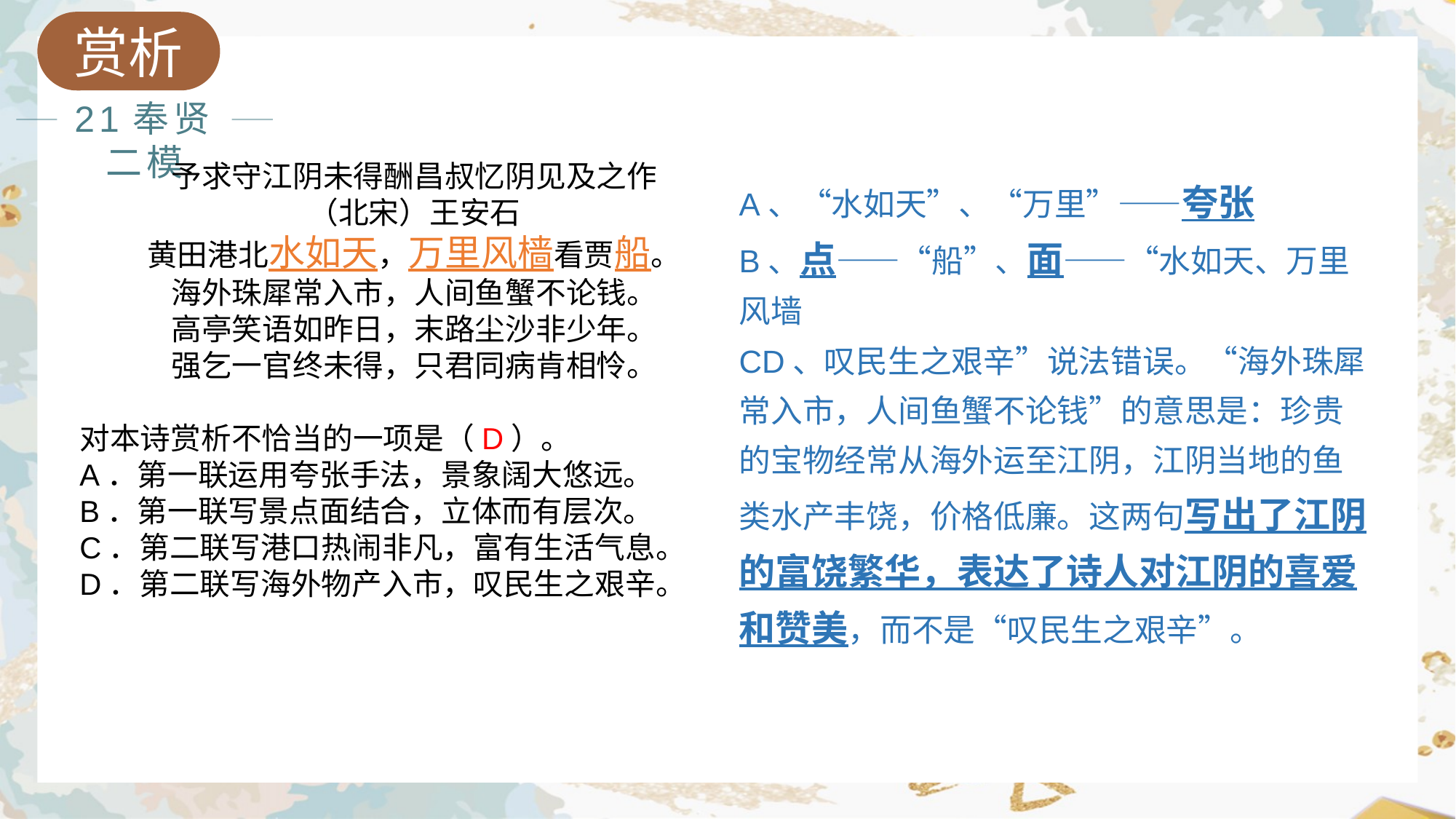

赏析

21奉贤二模
予求守江阴未得酬昌叔忆阴见及之作
（北宋）王安石
黄田港北水如天，万里风樯看贾船。
海外珠犀常入市，人间鱼蟹不论钱。
高亭笑语如昨日，末路尘沙非少年。
强乞一官终未得，只君同病肯相怜。

对本诗赏析不恰当的一项是（D）。
A．第一联运用夸张手法，景象阔大悠远。
B．第一联写景点面结合，立体而有层次。
C．第二联写港口热闹非凡，富有生活气息。
D．第二联写海外物产入市，叹民生之艰辛。

A、“水如天”、“万里”——夸张
B、点——“船”、面——“水如天、万里风墙
CD、叹民生之艰辛”说法错误。“海外珠犀常入市，人间鱼蟹不论钱”的意思是：珍贵的宝物经常从海外运至江阴，江阴当地的鱼类水产丰饶，价格低廉。这两句写出了江阴的富饶繁华，表达了诗人对江阴的喜爱和赞美，而不是“叹民生之艰辛”。